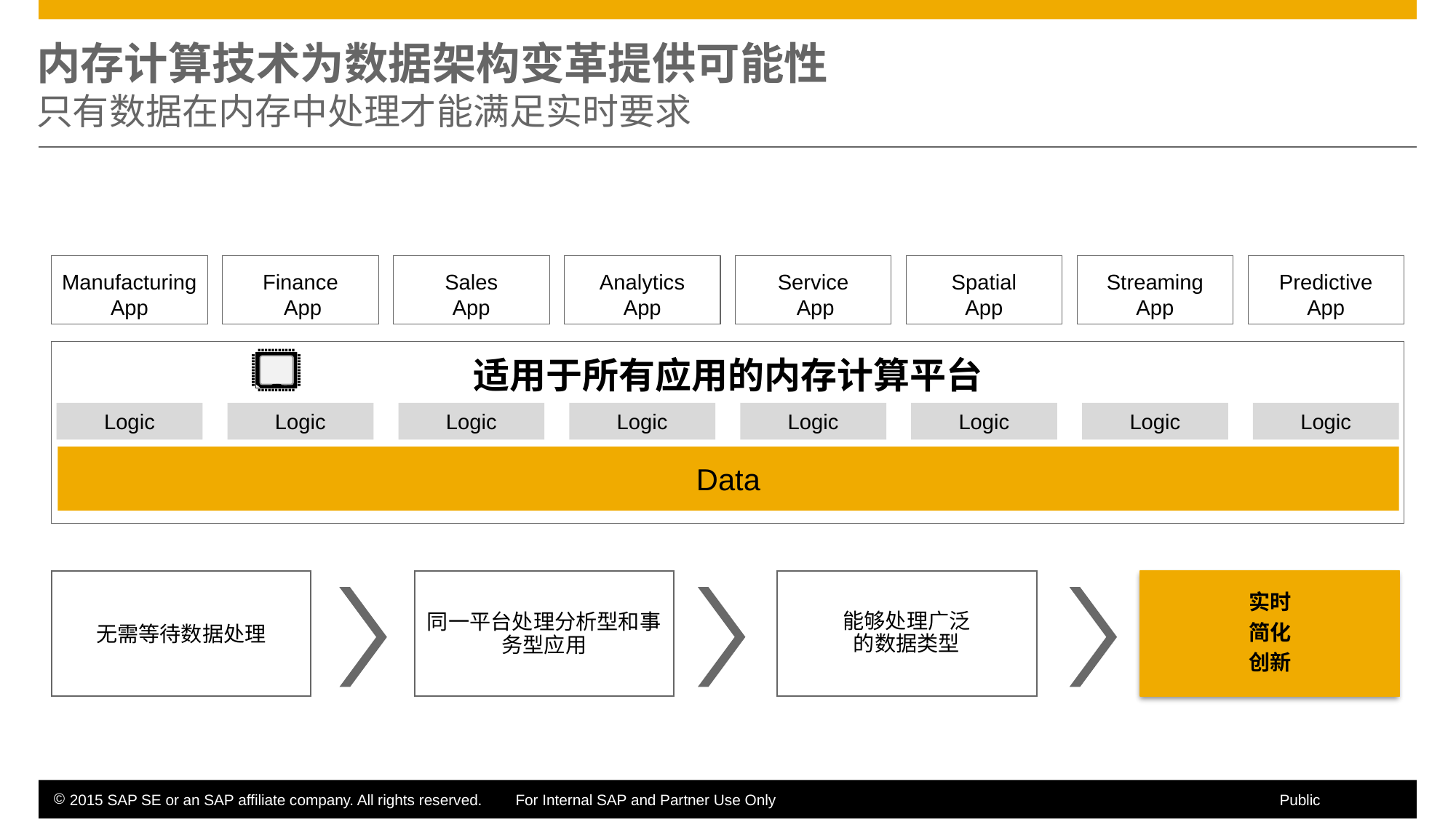

# 内存计算技术为数据架构变革提供可能性 只有数据在内存中处理才能满足实时要求
Manufacturing App
Finance
 App
Sales
App
Analytics
App
Service
 App
Spatial
App
Streaming
App
Predictive
App

适用于所有应用的内存计算平台

Logic
Logic
Logic
Logic
Logic
Logic
Logic
Logic
Data

实时
简化
创新
无需等待数据处理
同一平台处理分析型和事务型应用
能够处理广泛
的数据类型